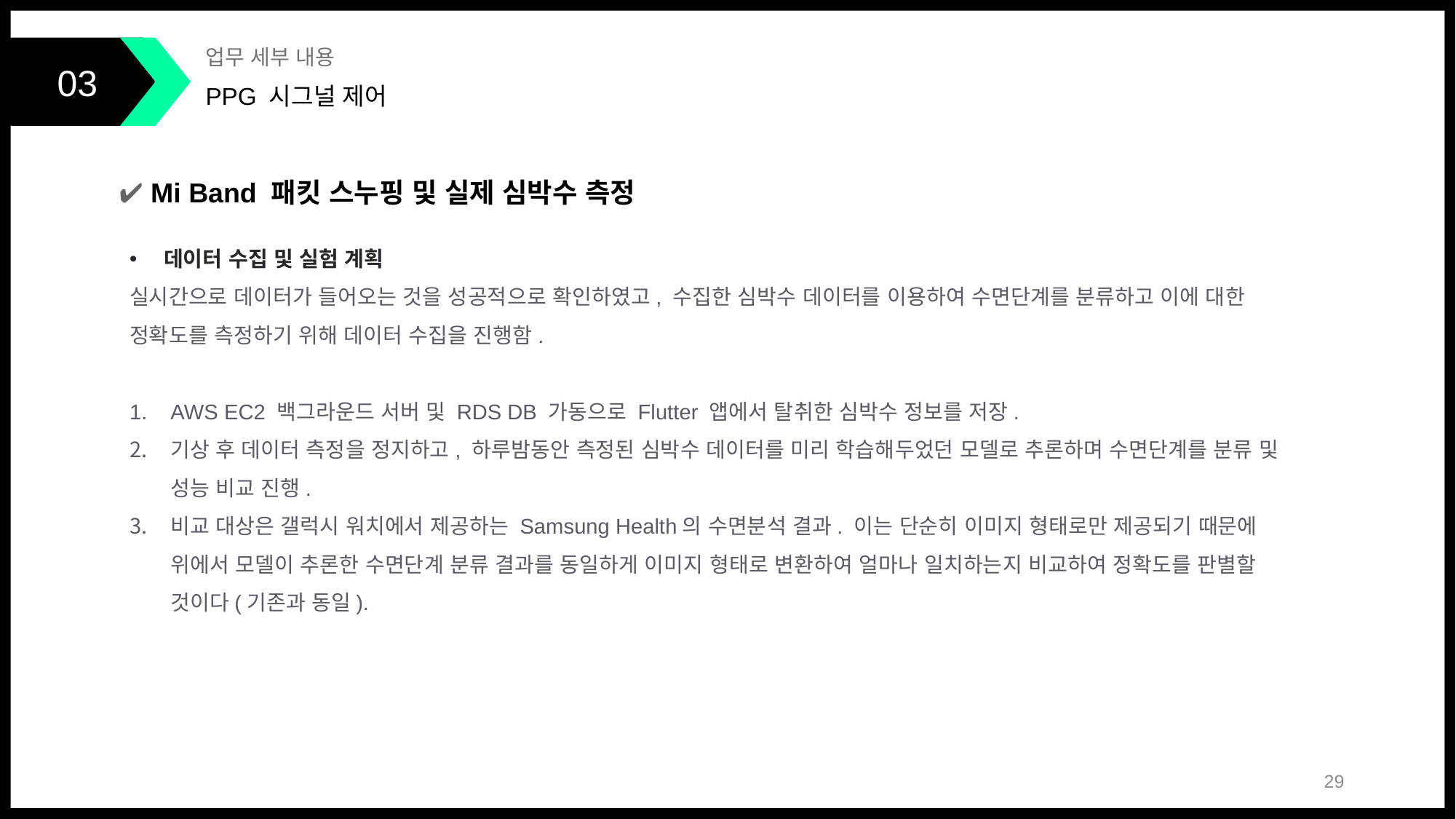

03
업무 세부 내용
PPG 시그널 제어
✔ Mi Band 패킷 스누핑 및 실제 심박수 측정
데이터 수집 및 실험 계획
실시간으로 데이터가 들어오는 것을 성공적으로 확인하였고, 수집한 심박수 데이터를 이용하여 수면단계를 분류하고 이에 대한 정확도를 측정하기 위해 데이터 수집을 진행함.

AWS EC2 백그라운드 서버 및 RDS DB 가동으로 Flutter 앱에서 탈취한 심박수 정보를 저장.
기상 후 데이터 측정을 정지하고, 하루밤동안 측정된 심박수 데이터를 미리 학습해두었던 모델로 추론하며 수면단계를 분류 및 성능 비교 진행.
비교 대상은 갤럭시 워치에서 제공하는 Samsung Health의 수면분석 결과. 이는 단순히 이미지 형태로만 제공되기 때문에 위에서 모델이 추론한 수면단계 분류 결과를 동일하게 이미지 형태로 변환하여 얼마나 일치하는지 비교하여 정확도를 판별할 것이다(기존과 동일).

29